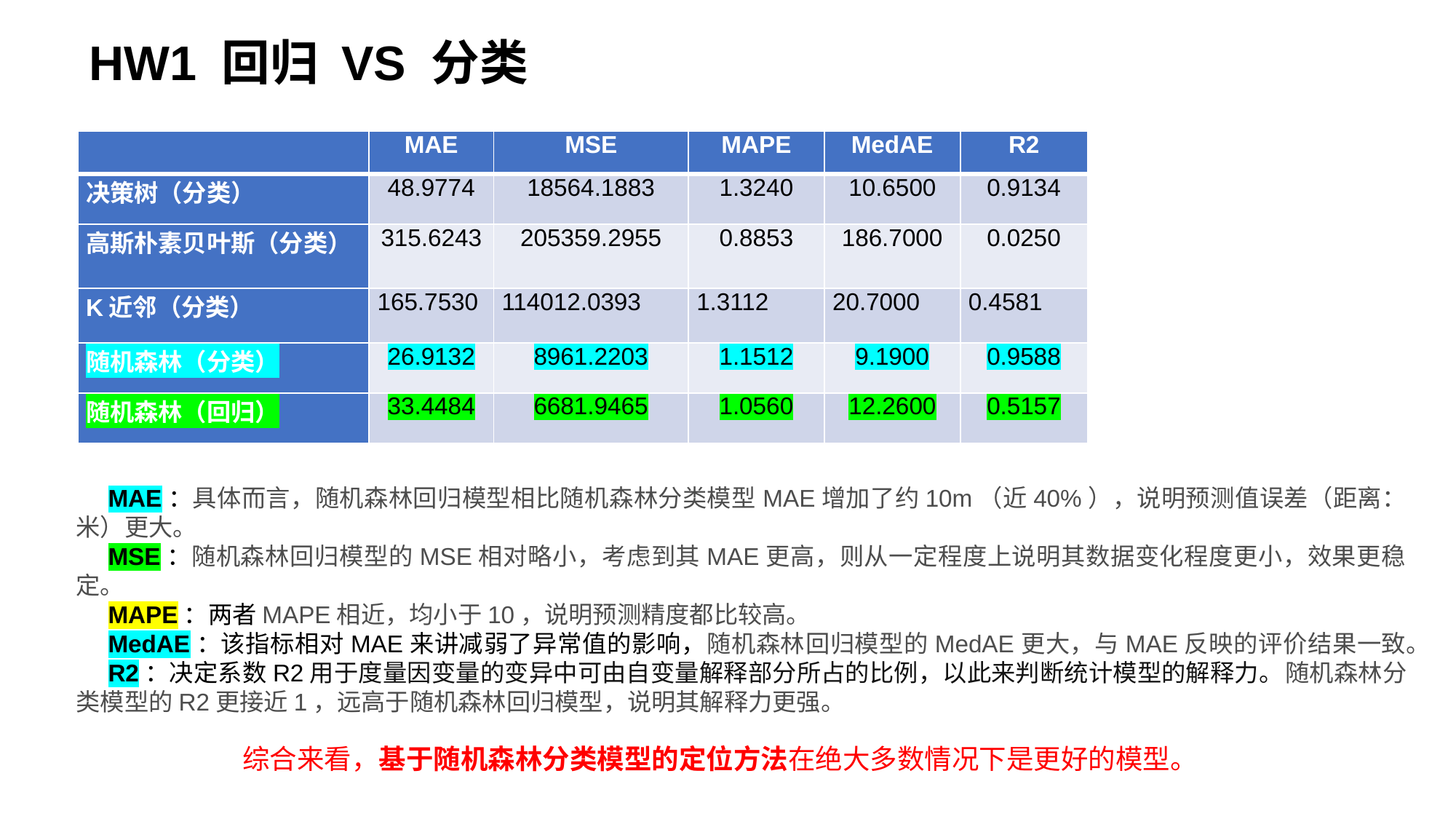

# HW1 回归 VS 分类
|  | MAE | MSE | MAPE | MedAE | R2 |
| --- | --- | --- | --- | --- | --- |
| 决策树（分类） | 48.9774 | 18564.1883 | 1.3240 | 10.6500 | 0.9134 |
| 高斯朴素贝叶斯（分类） | 315.6243 | 205359.2955 | 0.8853 | 186.7000 | 0.0250 |
| K近邻（分类） | 165.7530 | 114012.0393 | 1.3112 | 20.7000 | 0.4581 |
| 随机森林（分类） | 26.9132 | 8961.2203 | 1.1512 | 9.1900 | 0.9588 |
| 随机森林（回归） | 33.4484 | 6681.9465 | 1.0560 | 12.2600 | 0.5157 |
MAE：具体而言，随机森林回归模型相比随机森林分类模型MAE增加了约10m（近40%），说明预测值误差（距离：米）更大。
MSE：随机森林回归模型的MSE相对略小，考虑到其MAE更高，则从一定程度上说明其数据变化程度更小，效果更稳定。
MAPE：两者MAPE相近，均小于10，说明预测精度都比较高。
MedAE：该指标相对MAE来讲减弱了异常值的影响，随机森林回归模型的MedAE更大，与MAE反映的评价结果一致。
R2：决定系数R2用于度量因变量的变异中可由自变量解释部分所占的比例，以此来判断统计模型的解释力。随机森林分类模型的R2更接近1，远高于随机森林回归模型，说明其解释力更强。
综合来看，基于随机森林分类模型的定位方法在绝大多数情况下是更好的模型。